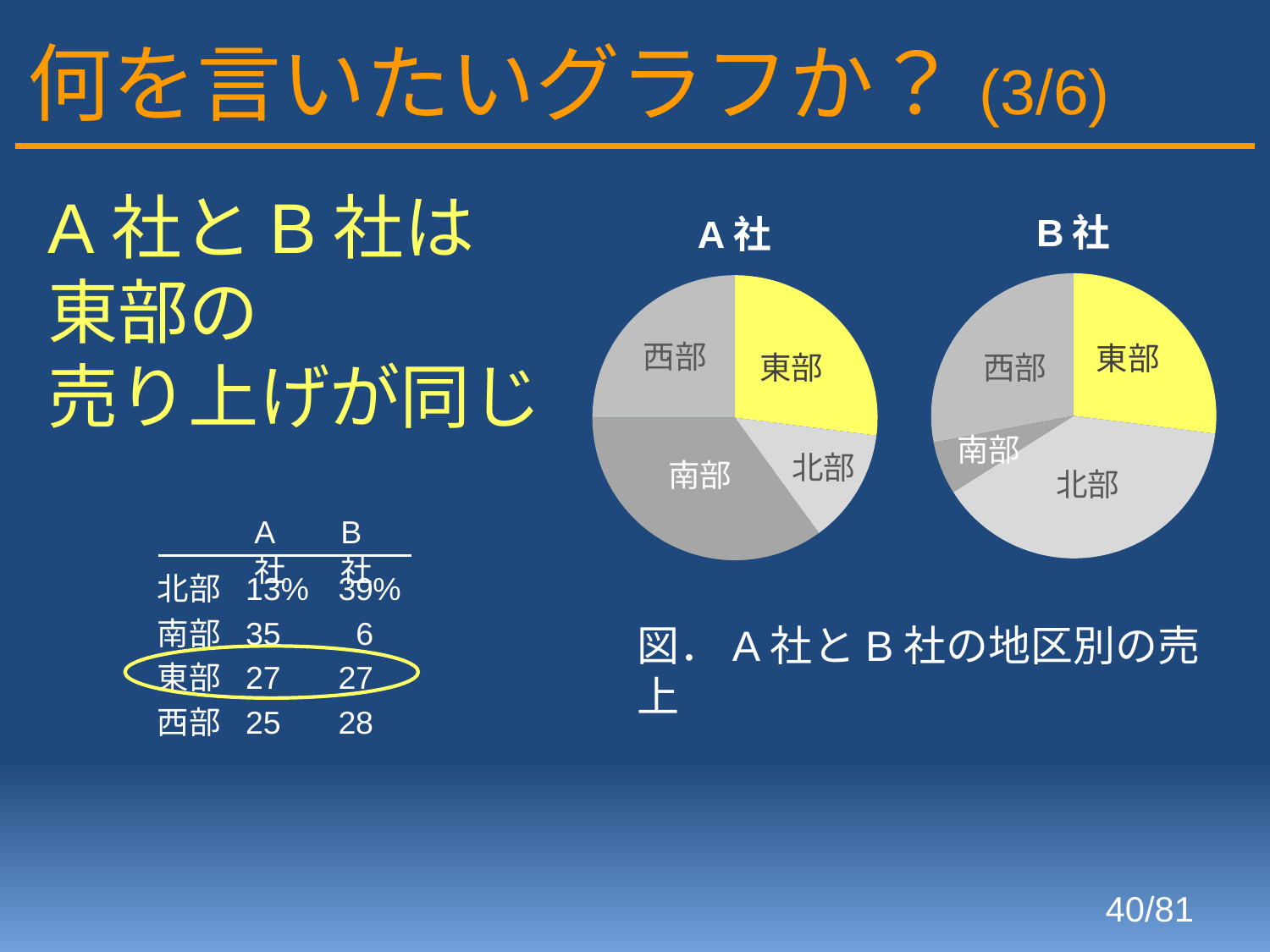

# 何を言いたいグラフか？(3/6)
A社とB社は
東部の
売り上げが同じ

### Chart:

| Category | B社 |
|---|---|
| 南部 | 27.0 |
| 北部 | 39.0 |
| 東部 | 6.0 |
| 西部 | 28.0 |

### Chart:

| Category | A社 |
|---|---|
| 南部 | 27.0 |
| 北部 | 13.0 |
| 東部 | 35.0 |
| 西部 | 25.0 |
西部
東部
東部
西部
南部
北部
南部
北部
A社
B社
北部
13
%
39
%
南部
35
6
東部
27
27
西部
25
28
図．A社とB社の地区別の売上

40/81